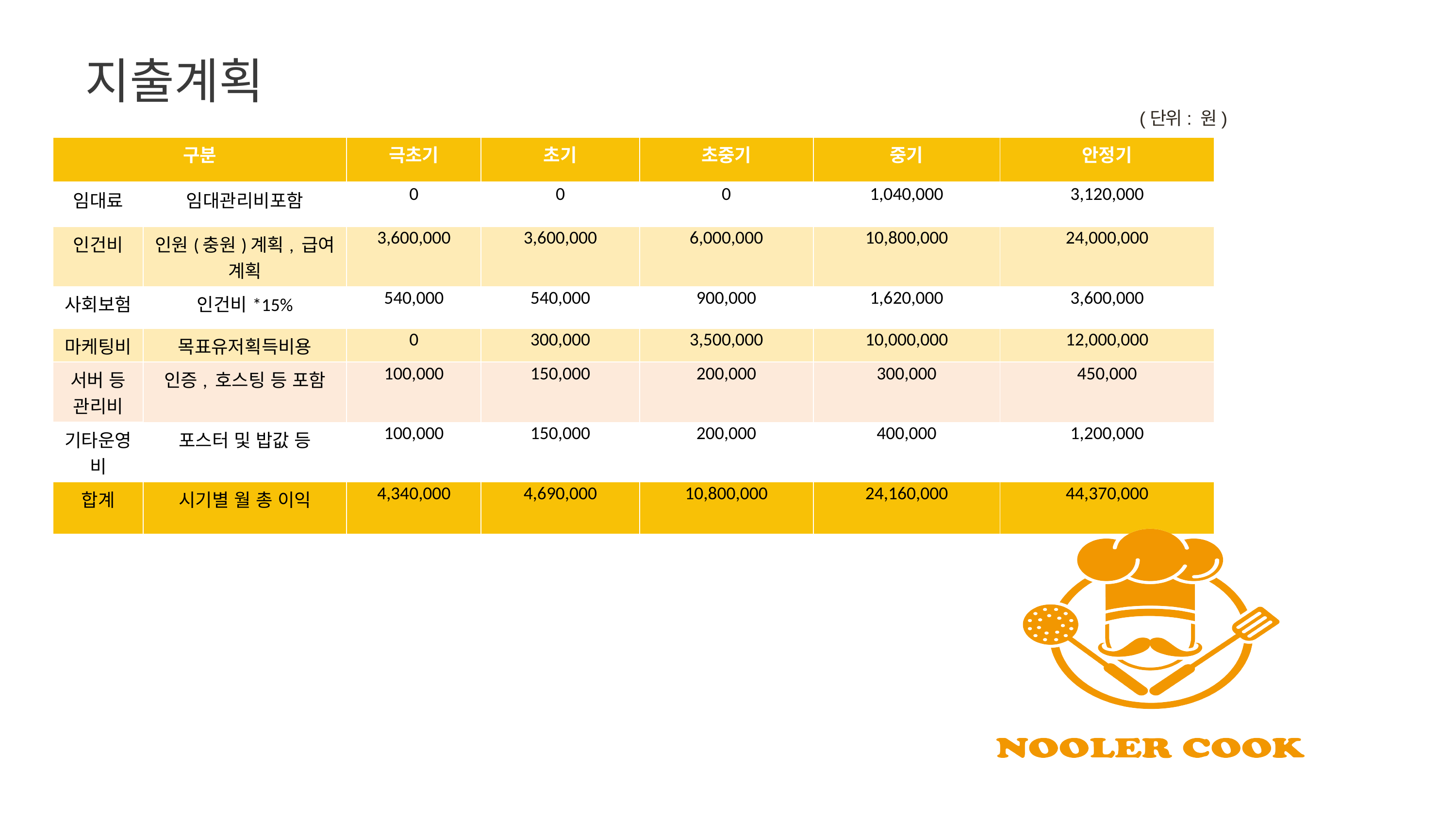

지출계획
(단위: 원)
| 구분 |  | 극초기 | 초기 | 초중기 | 중기 | 안정기 |
| --- | --- | --- | --- | --- | --- | --- |
| 임대료 | 임대관리비포함 | 0 | 0 | 0 | 1,040,000 | 3,120,000 |
| 인건비 | 인원(충원)계획, 급여 계획 | 3,600,000 | 3,600,000 | 6,000,000 | 10,800,000 | 24,000,000 |
| 사회보험 | 인건비\*15% | 540,000 | 540,000 | 900,000 | 1,620,000 | 3,600,000 |
| 마케팅비 | 목표유저획득비용 | 0 | 300,000 | 3,500,000 | 10,000,000 | 12,000,000 |
| 서버 등 관리비 | 인증, 호스팅 등 포함 | 100,000 | 150,000 | 200,000 | 300,000 | 450,000 |
| 기타운영비 | 포스터 및 밥값 등 | 100,000 | 150,000 | 200,000 | 400,000 | 1,200,000 |
| 합계 | 시기별 월 총 이익 | 4,340,000 | 4,690,000 | 10,800,000 | 24,160,000 | 44,370,000 |